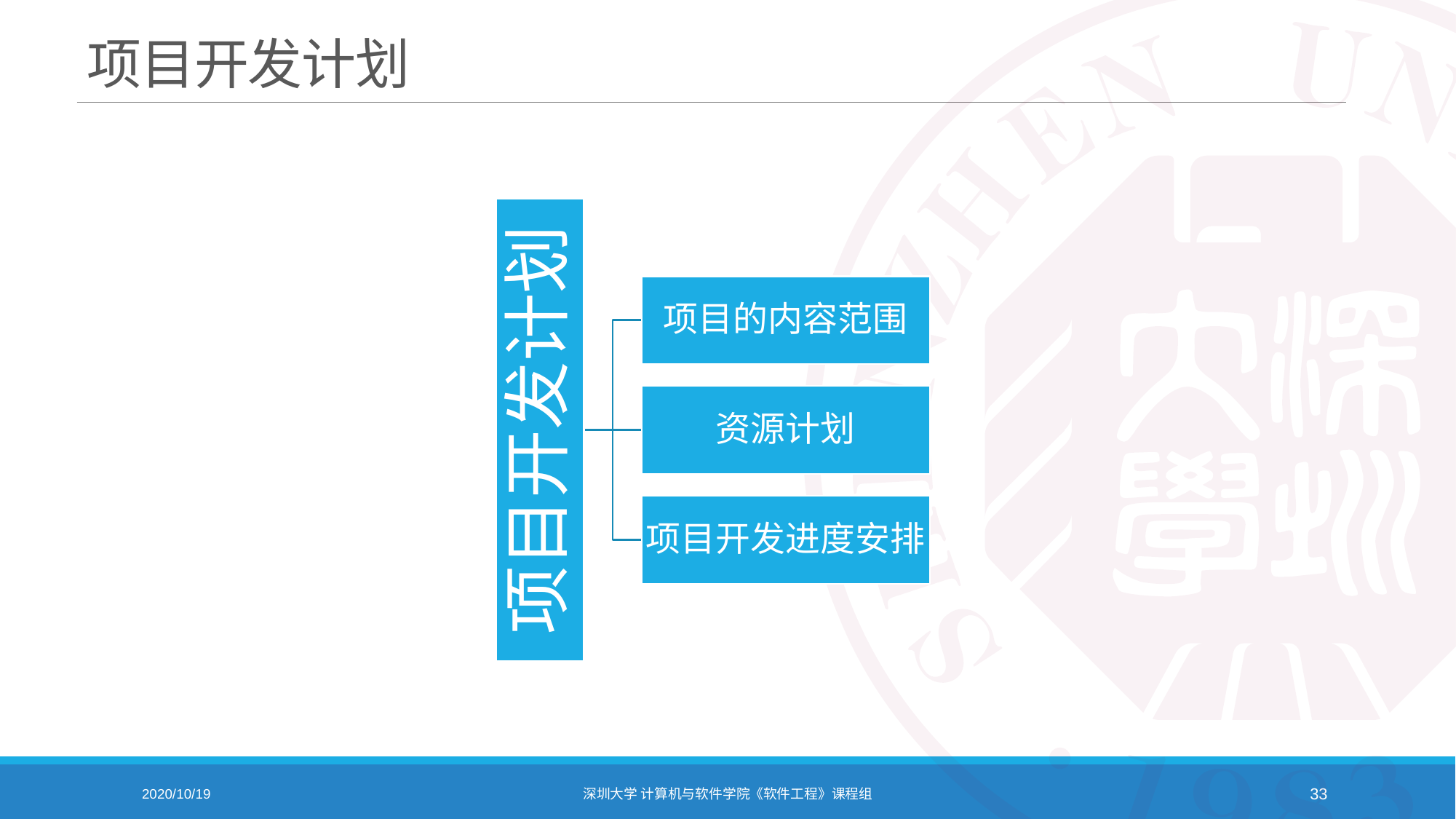

# 项目开发计划

项目开发计划
项目的内容范围
资源计划
项目开发进度安排
2020/10/19
深圳大学 计算机与软件学院《软件工程》课程组
33